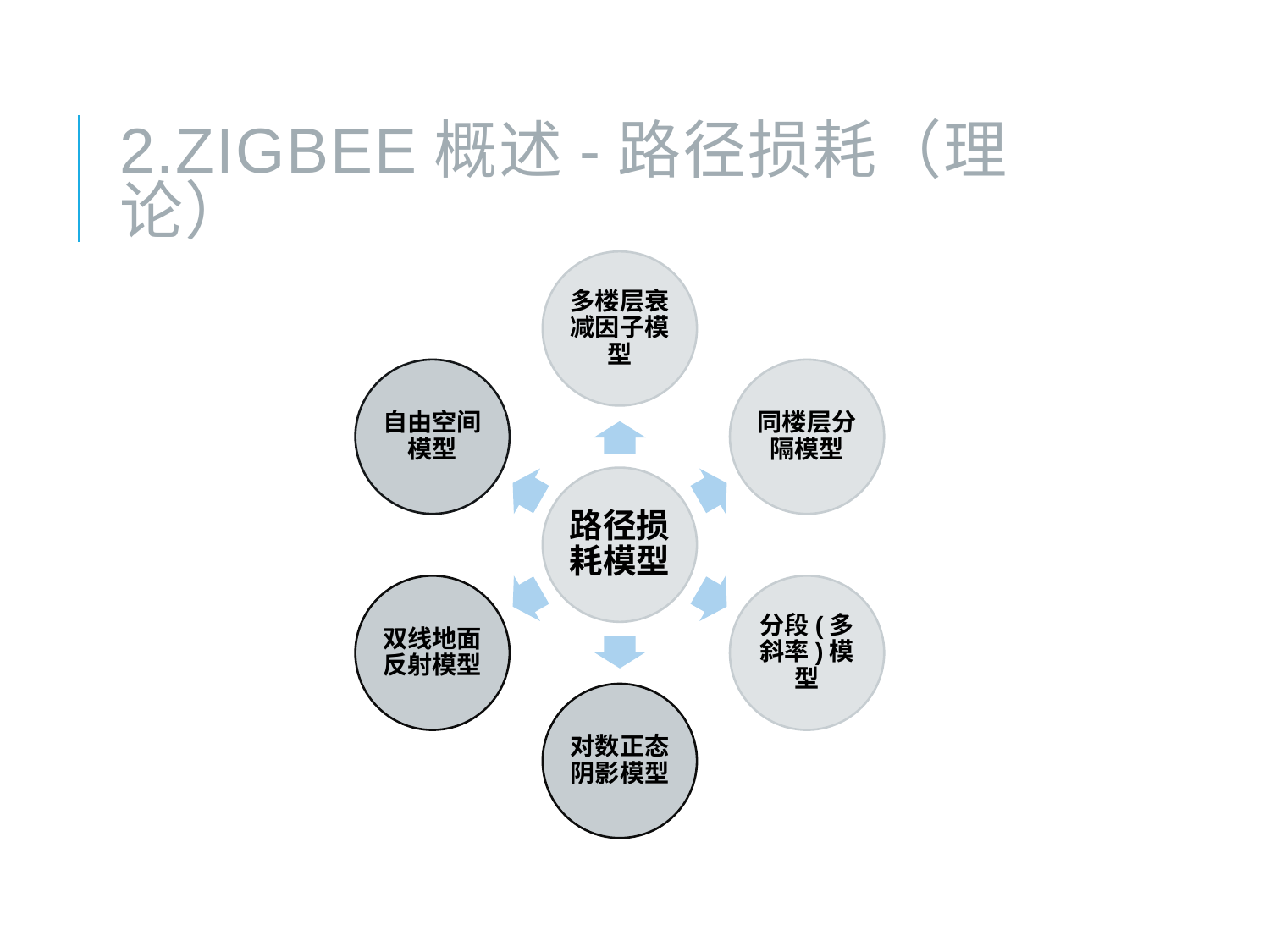

# 2.ZIGBEE概述-路径损耗（理论）

路径损耗模型

多楼层衰减因子模型

同楼层分隔模型

分段(多斜率)模型

对数正态阴影模型

双线地面反射模型

自由空间模型